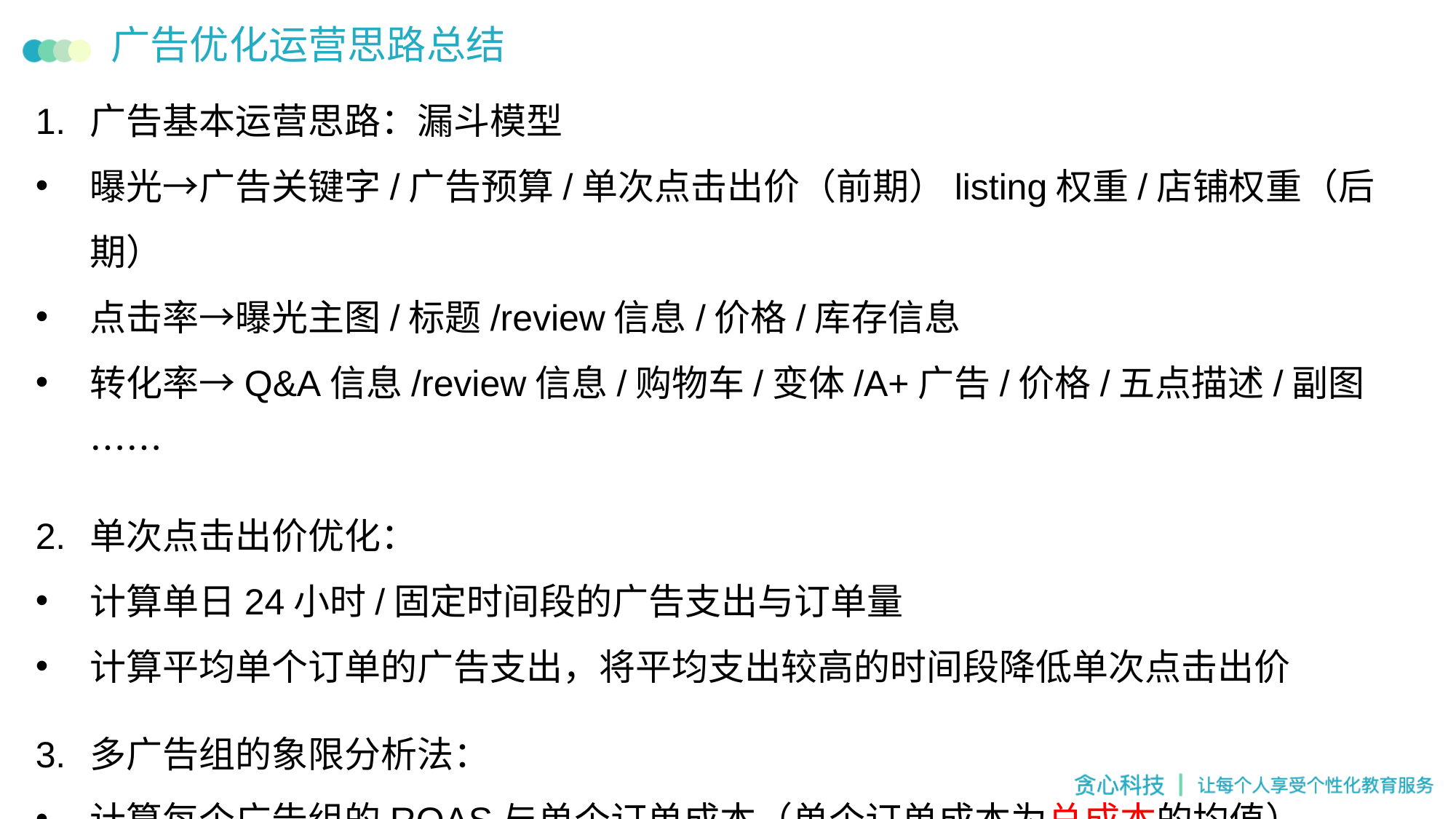

# 广告优化运营思路总结
广告基本运营思路：漏斗模型
曝光→广告关键字/广告预算/单次点击出价（前期）listing权重/店铺权重（后期）
点击率→曝光主图/标题/review信息/价格/库存信息
转化率→Q&A信息/review信息/购物车/变体/A+广告/价格/五点描述/副图……
单次点击出价优化：
计算单日24小时/固定时间段的广告支出与订单量
计算平均单个订单的广告支出，将平均支出较高的时间段降低单次点击出价
多广告组的象限分析法：
计算每个广告组的ROAS与单个订单成本（单个订单成本为总成本的均值）
绘制点状图，然后根据不同象限对不同的广告组进行不同的优化操作